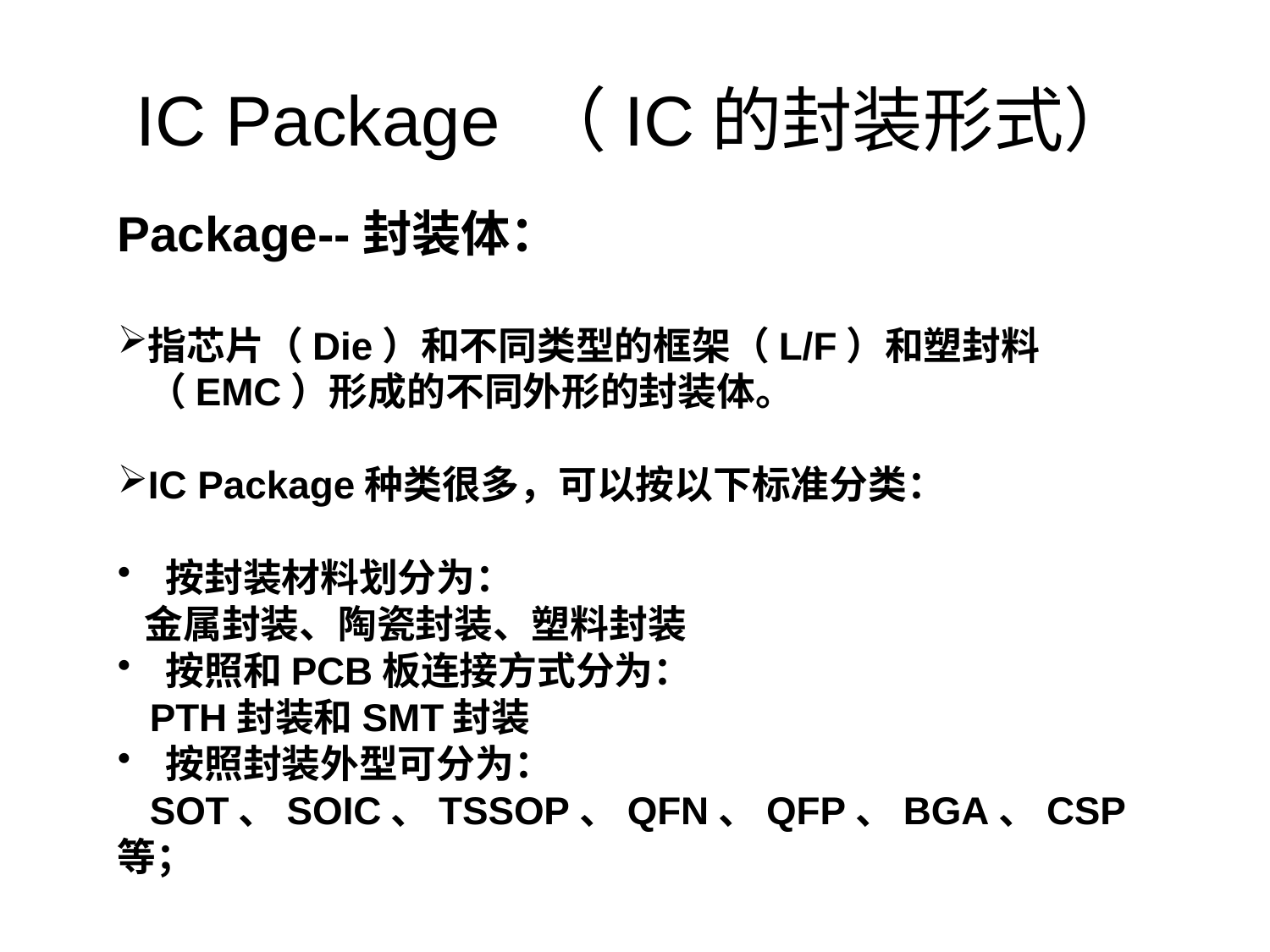

# IC Package （IC的封装形式）
Package--封装体：

指芯片（Die）和不同类型的框架（L/F）和塑封料（EMC）形成的不同外形的封装体。

IC Package种类很多，可以按以下标准分类：

 按封装材料划分为：
  金属封装、陶瓷封装、塑料封装
 按照和PCB板连接方式分为：
   PTH封装和SMT封装
 按照封装外型可分为：
   SOT、SOIC、TSSOP、QFN、QFP、BGA、CSP等；